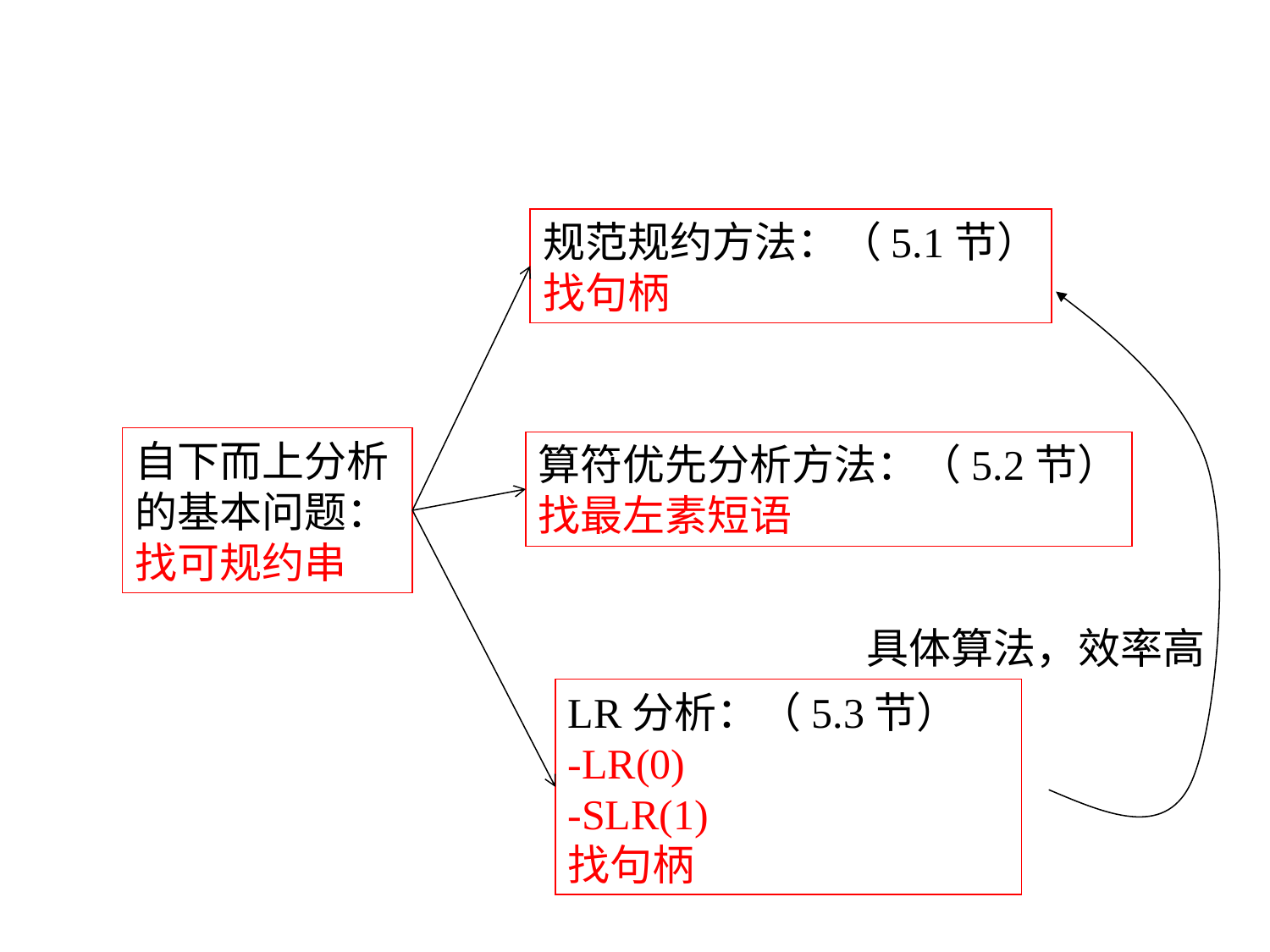

规范规约方法：（5.1节）
找句柄

自下而上分析的基本问题：
找可规约串
算符优先分析方法：（5.2节）
找最左素短语
具体算法，效率高
LR分析：（5.3节）
-LR(0)
-SLR(1)
找句柄